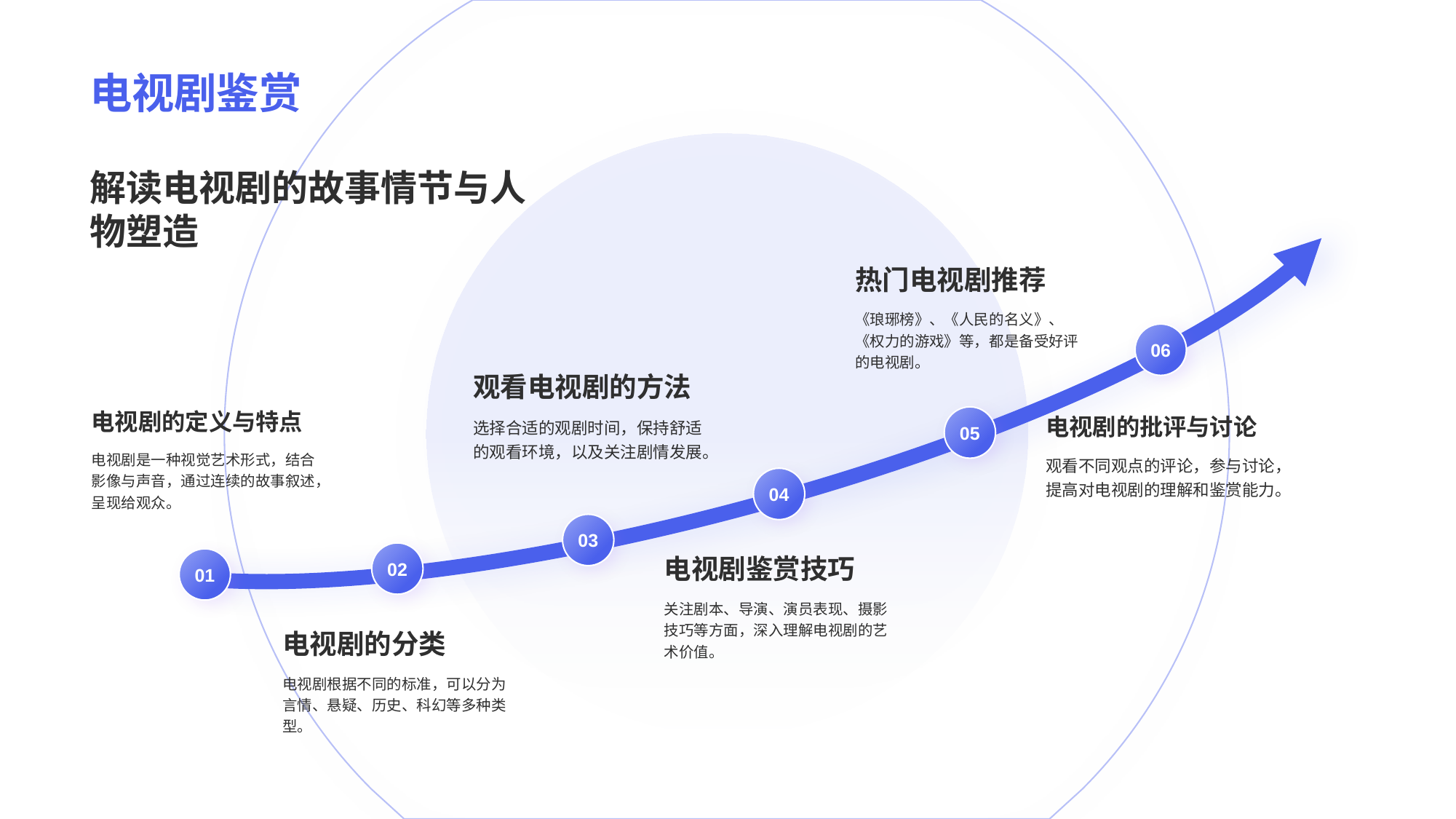

解读电视剧的故事情节与人物塑造

热门电视剧推荐
《琅琊榜》、《人民的名义》、《权力的游戏》等，都是备受好评的电视剧。
05
06
电视剧的批评与讨论
观看不同观点的评论，参与讨论，提高对电视剧的理解和鉴赏能力。
观看电视剧的方法
选择合适的观剧时间，保持舒适的观看环境，以及关注剧情发展。
03
电视剧的定义与特点
电视剧是一种视觉艺术形式，结合影像与声音，通过连续的故事叙述，呈现给观众。
01
04
电视剧鉴赏技巧
关注剧本、导演、演员表现、摄影技巧等方面，深入理解电视剧的艺术价值。
02
电视剧的分类
电视剧根据不同的标准，可以分为言情、悬疑、历史、科幻等多种类型。
# 电视剧鉴赏